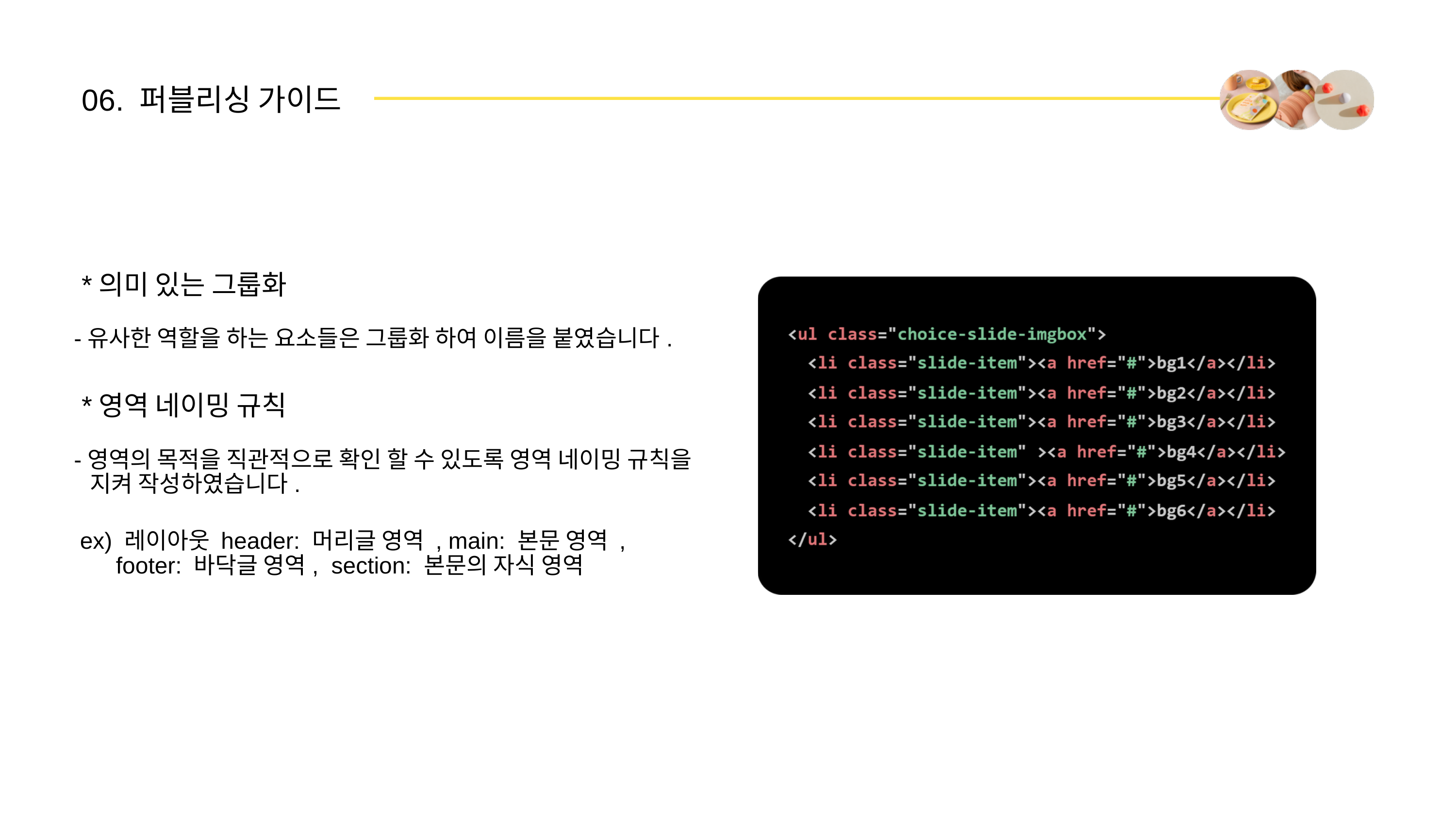

06. 퍼블리싱 가이드

 *의미 있는 그룹화

-유사한 역할을 하는 요소들은 그룹화 하여 이름을 붙였습니다.

 *영역 네이밍 규칙

-영역의 목적을 직관적으로 확인 할 수 있도록 영역 네이밍 규칙을
  지켜 작성하였습니다.
ex) 레이아웃 header: 머리글 영역 , main: 본문 영역 , footer: 바닥글 영역,  section: 본문의 자식 영역